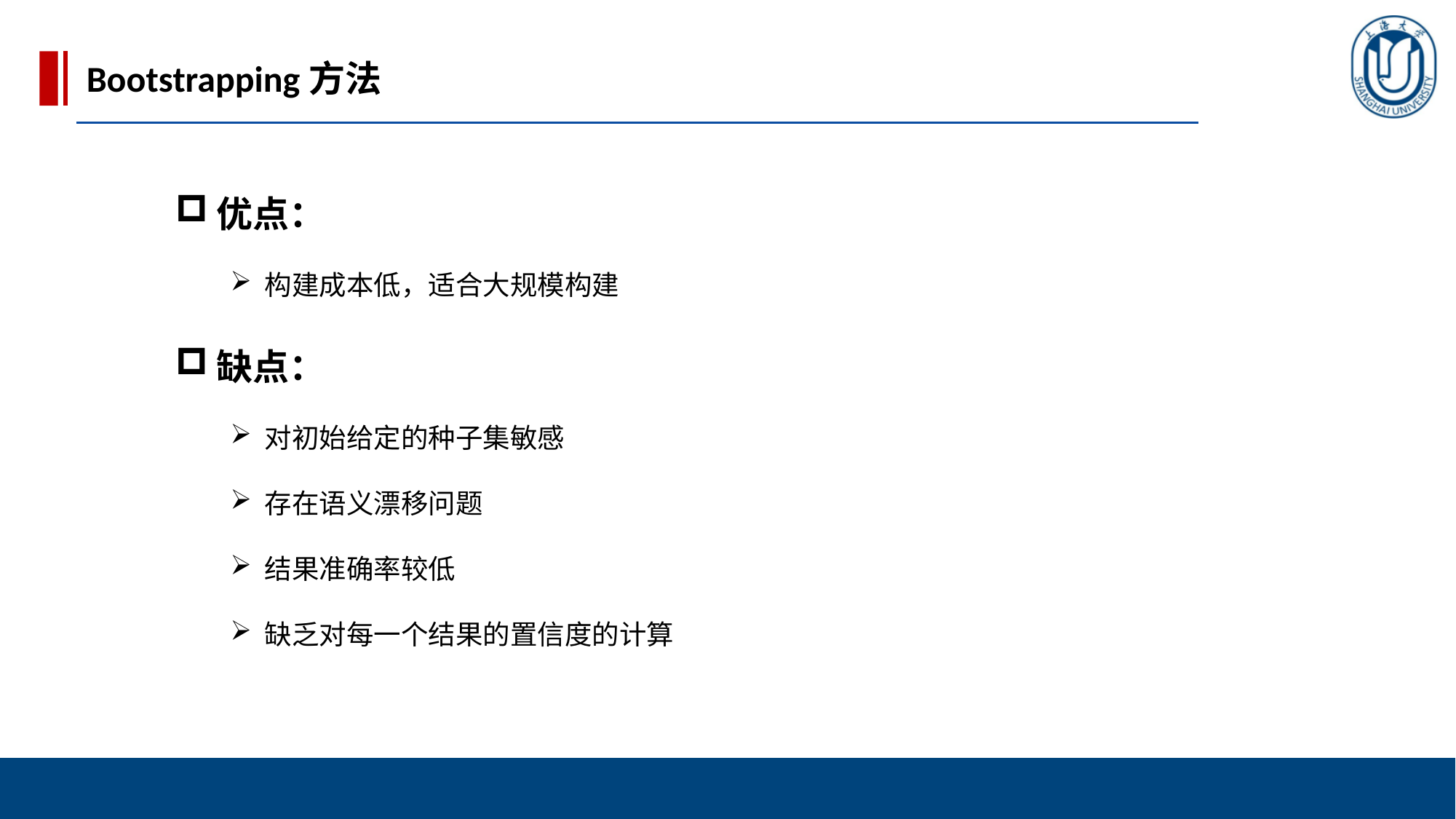

Bootstrapping方法
优点：
构建成本低，适合大规模构建
缺点：
对初始给定的种子集敏感
存在语义漂移问题
结果准确率较低
缺乏对每一个结果的置信度的计算
62